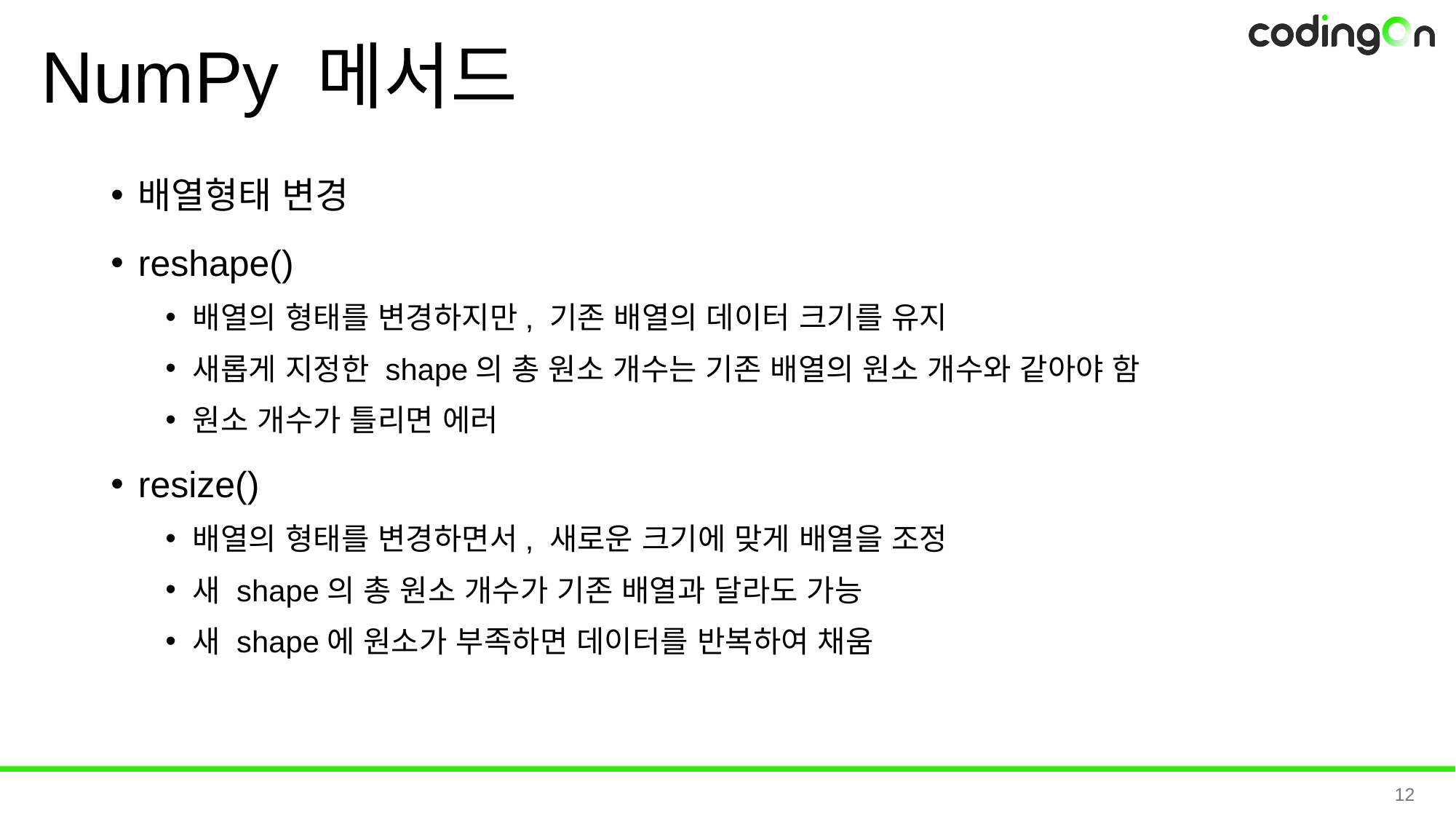

# NumPy 메서드
배열형태 변경
reshape()
배열의 형태를 변경하지만, 기존 배열의 데이터 크기를 유지
새롭게 지정한 shape의 총 원소 개수는 기존 배열의 원소 개수와 같아야 함
원소 개수가 틀리면 에러
resize()
배열의 형태를 변경하면서, 새로운 크기에 맞게 배열을 조정
새 shape의 총 원소 개수가 기존 배열과 달라도 가능
새 shape에 원소가 부족하면 데이터를 반복하여 채움
12